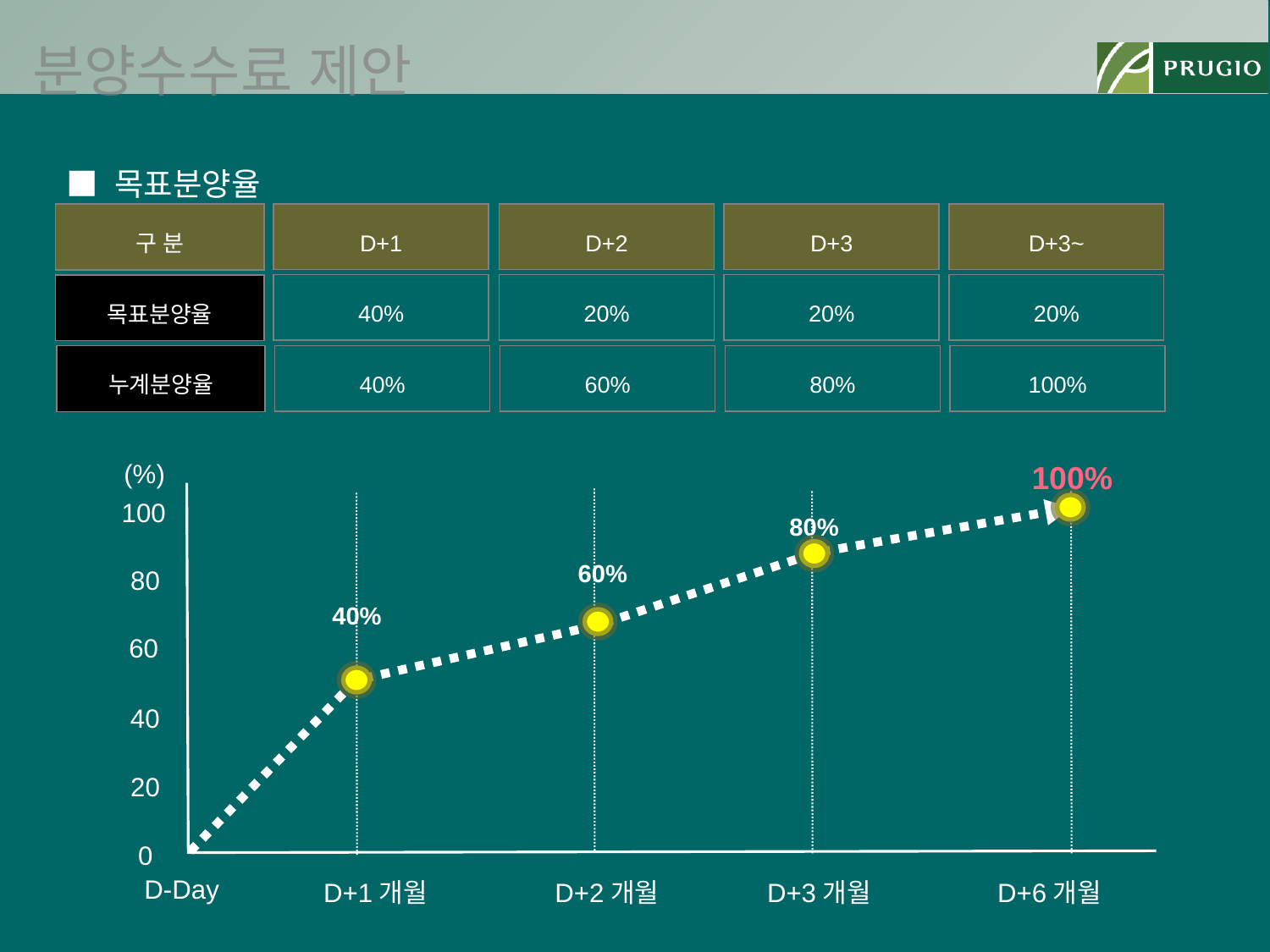

분양수수료 제안
■ 목표분양율
구 분
D+1
D+2
D+3
D+3~
목표분양율
40%
20%
20%
20%
누계분양율
40%
60%
80%
100%
100%
(%)

100

80%

60%

80
40%

60

40
20
0

D-Day
D+1개월
D+2개월
D+3개월
D+6개월